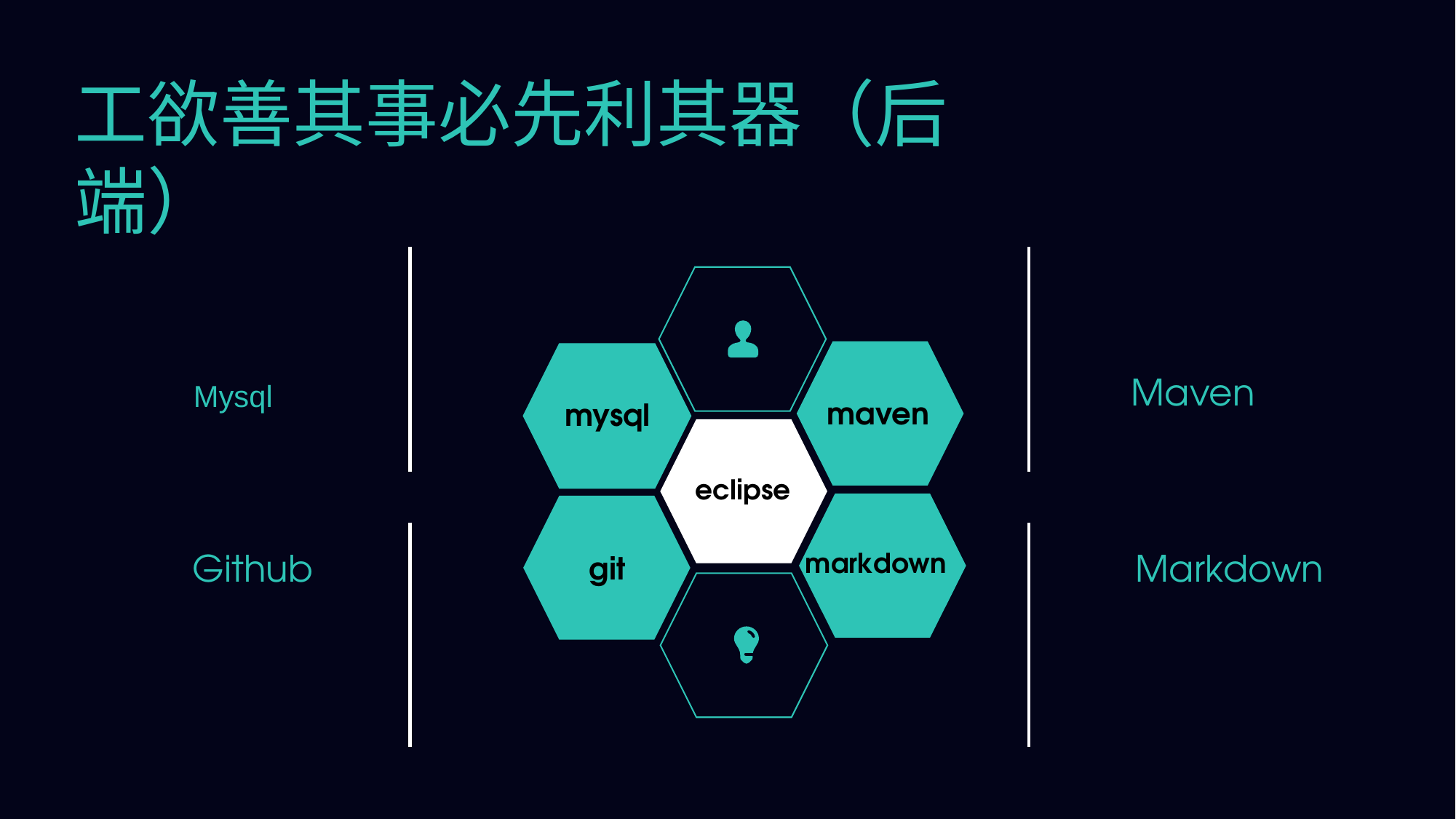

工欲善其事必先利其器（后端）

maven

mysql
Maven
Mysql

eclipse

markdown

git
Github
Markdown